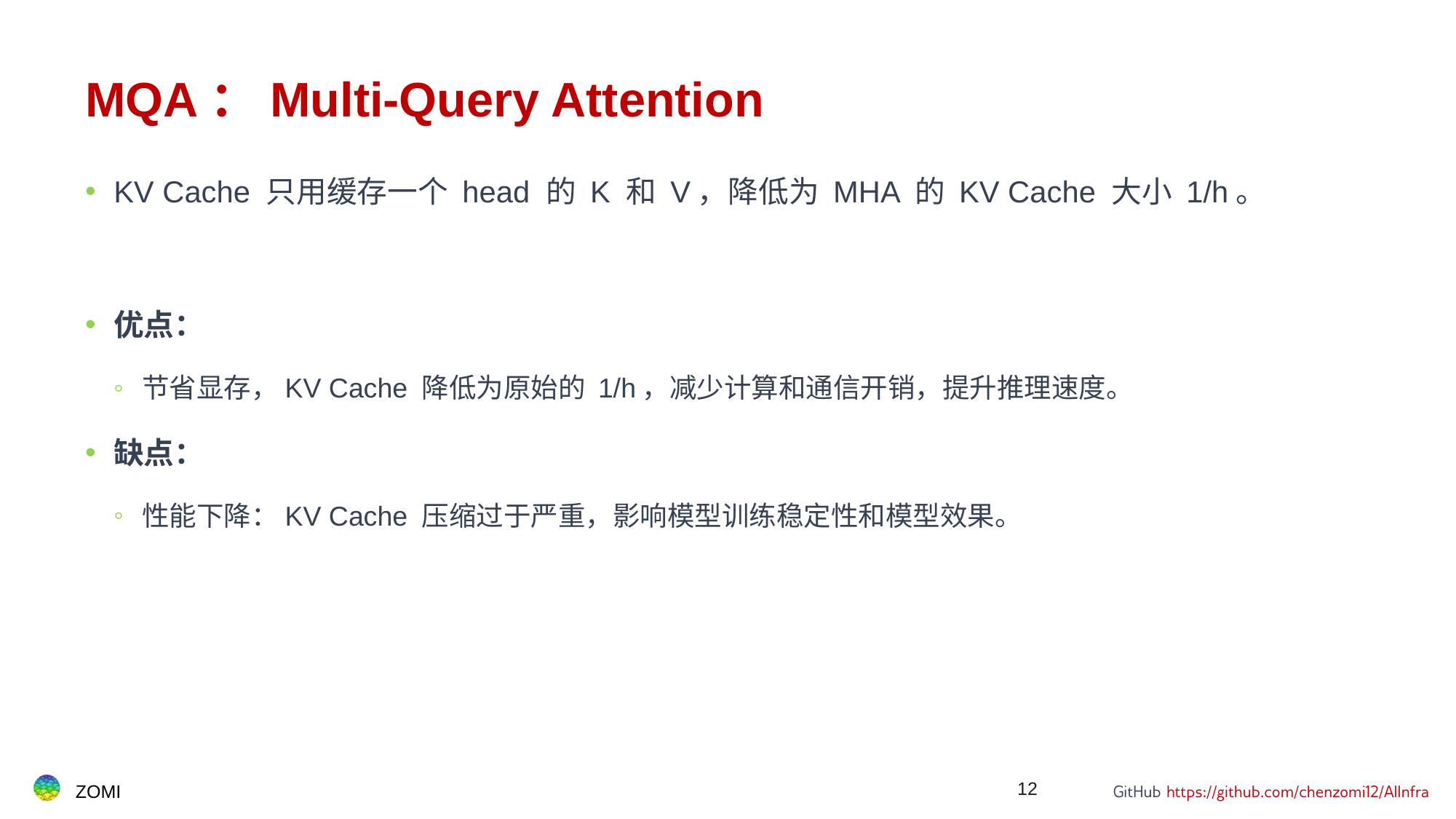

# MQA：Multi-Query Attention
KV Cache 只用缓存一个 head 的 K 和 V，降低为 MHA 的 KV Cache 大小 1/h。

优点：
节省显存，KV Cache 降低为原始的 1/h，减少计算和通信开销，提升推理速度。
缺点：
性能下降：KV Cache 压缩过于严重，影响模型训练稳定性和模型效果。